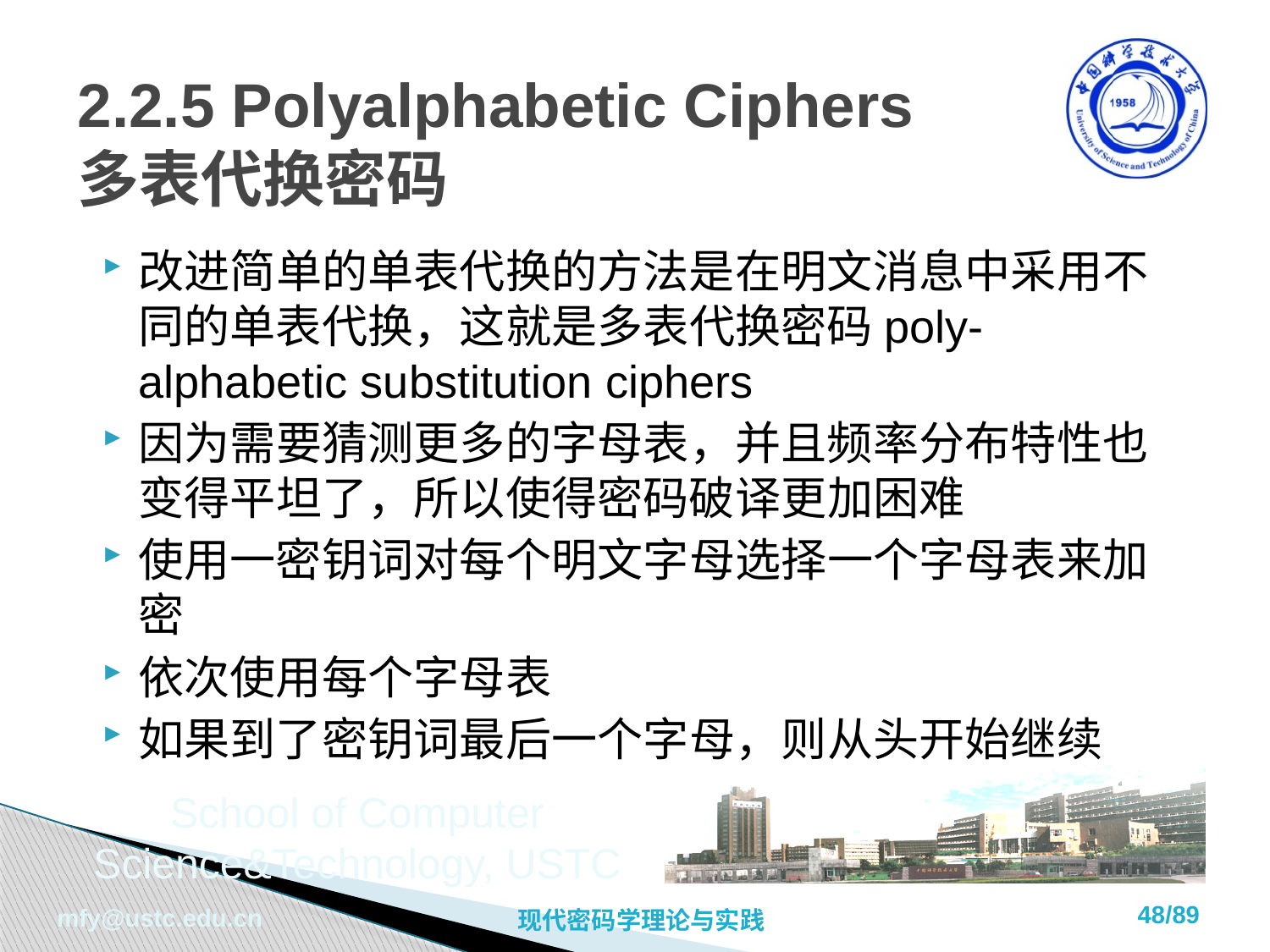

# 2.2.5 Polyalphabetic Ciphers 多表代换密码
改进简单的单表代换的方法是在明文消息中采用不同的单表代换，这就是多表代换密码poly-alphabetic substitution ciphers
因为需要猜测更多的字母表，并且频率分布特性也变得平坦了，所以使得密码破译更加困难
使用一密钥词对每个明文字母选择一个字母表来加密
依次使用每个字母表
如果到了密钥词最后一个字母，则从头开始继续